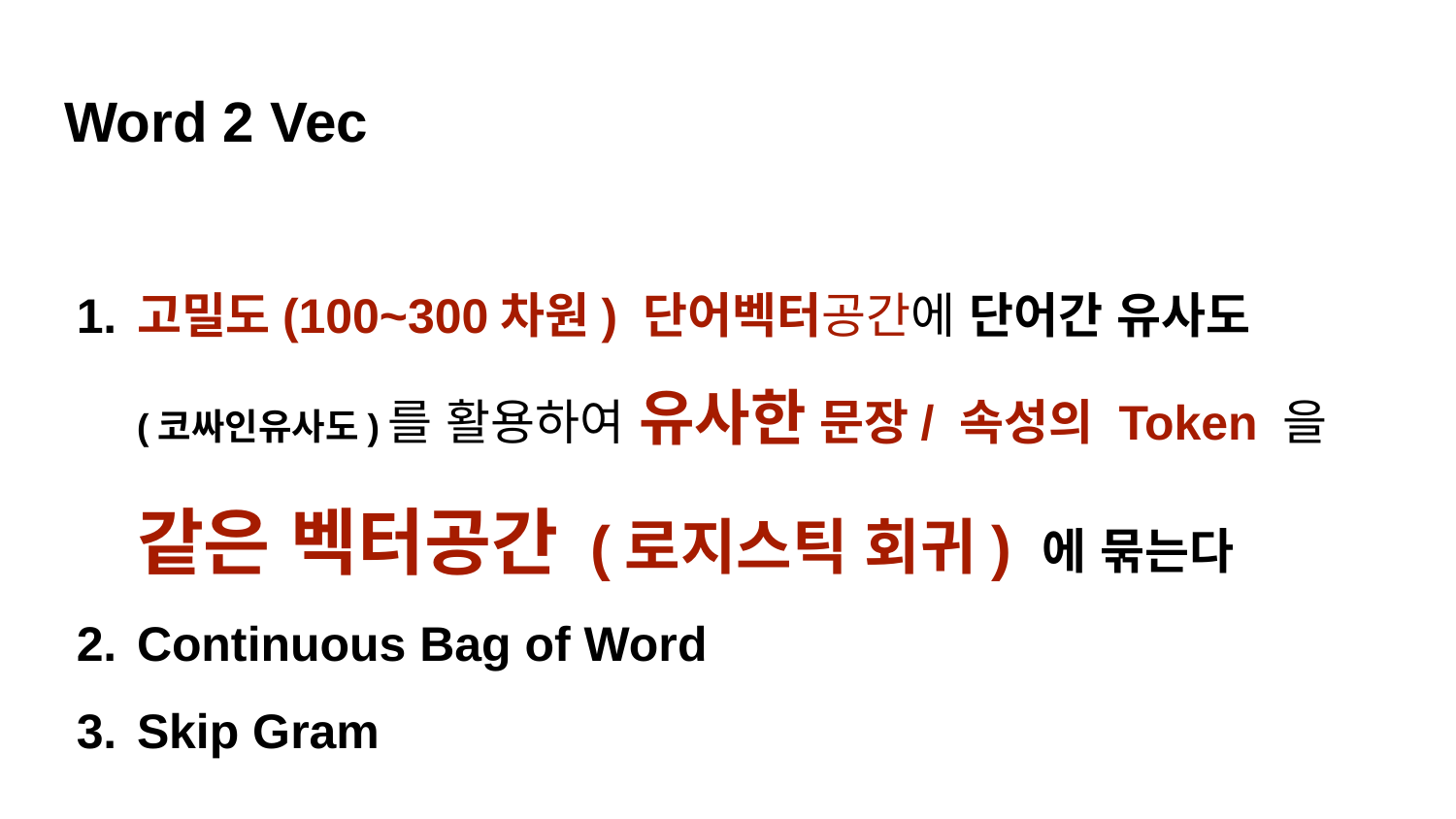

# Word 2 Vec

고밀도(100~300차원) 단어벡터공간에 단어간 유사도
(코싸인유사도)를 활용하여 유사한 문장/ 속성의 Token 을 같은 벡터공간 (로지스틱 회귀) 에 묶는다
Continuous Bag of Word
Skip Gram